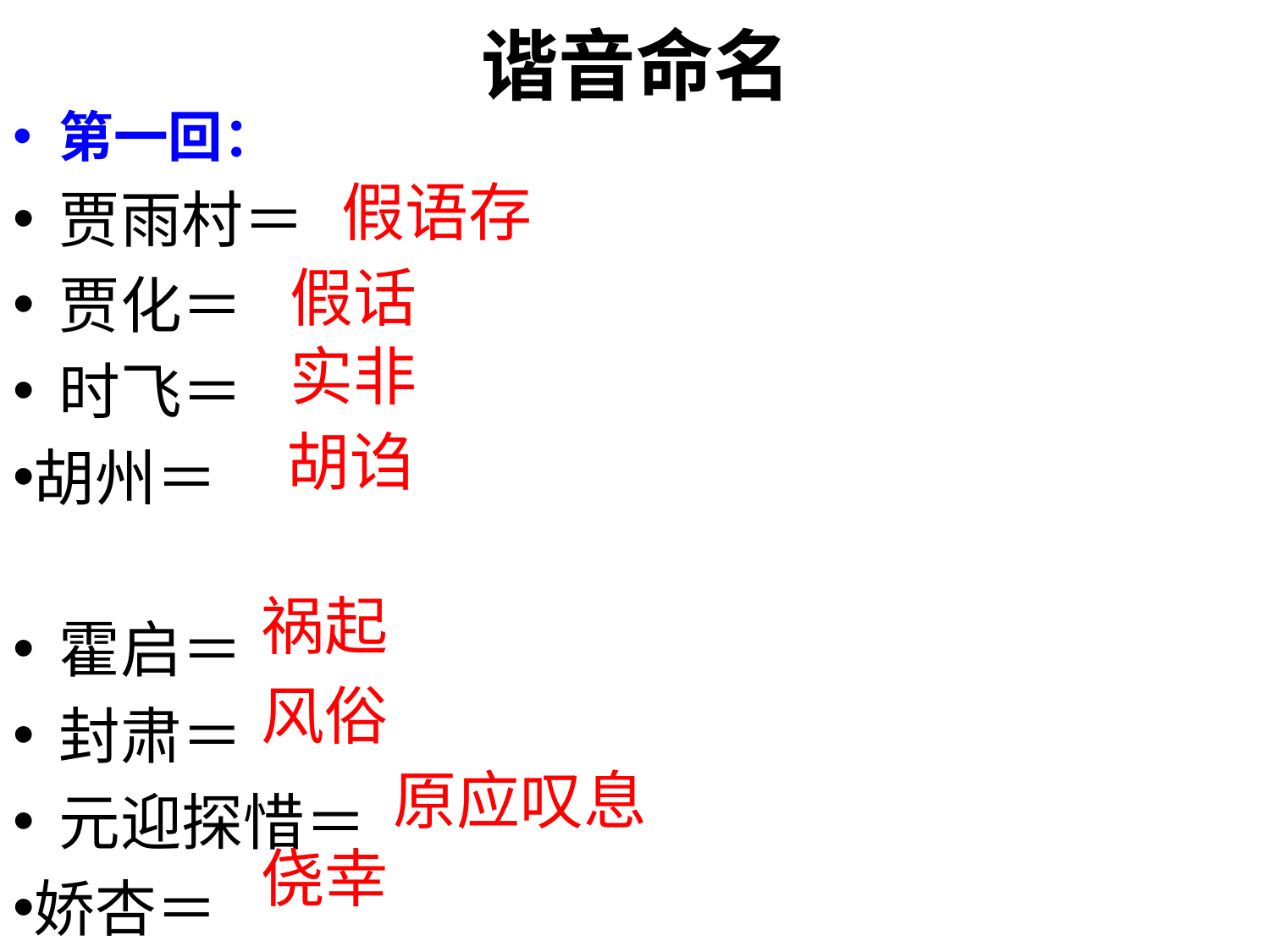

# 谐音命名
第一回：
贾雨村＝
贾化＝
时飞＝
胡州＝

霍启＝
封肃＝
元迎探惜＝
娇杏＝
假语存
假话
实非
胡诌
祸起
风俗
原应叹息
侥幸